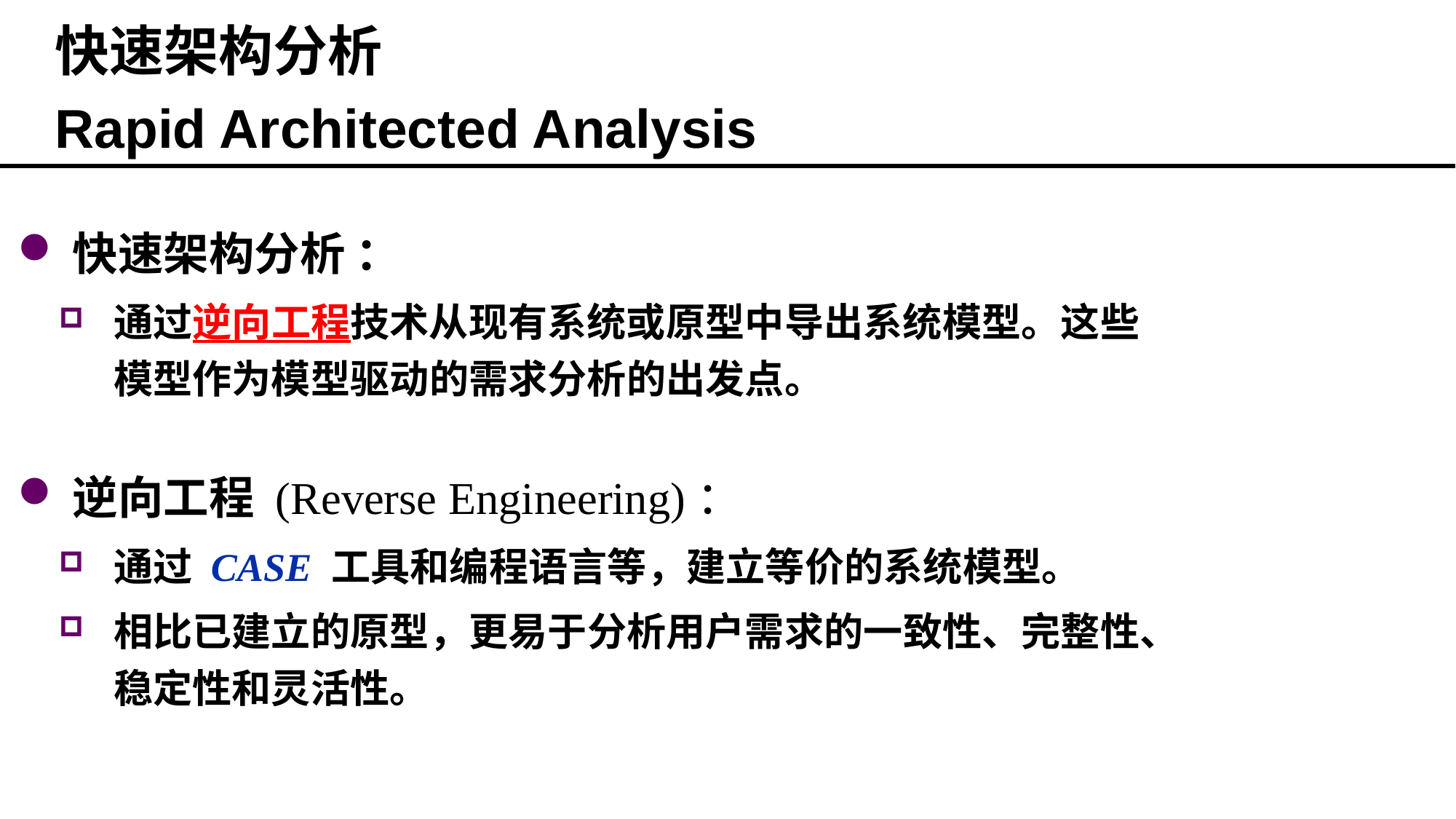

快速架构分析
Rapid Architected Analysis
快速架构分析 ：
通过逆向工程技术从现有系统或原型中导出系统模型。这些模型作为模型驱动的需求分析的出发点。

逆向工程 (Reverse Engineering)：
通过 CASE 工具和编程语言等，建立等价的系统模型。
相比已建立的原型，更易于分析用户需求的一致性、完整性、稳定性和灵活性。